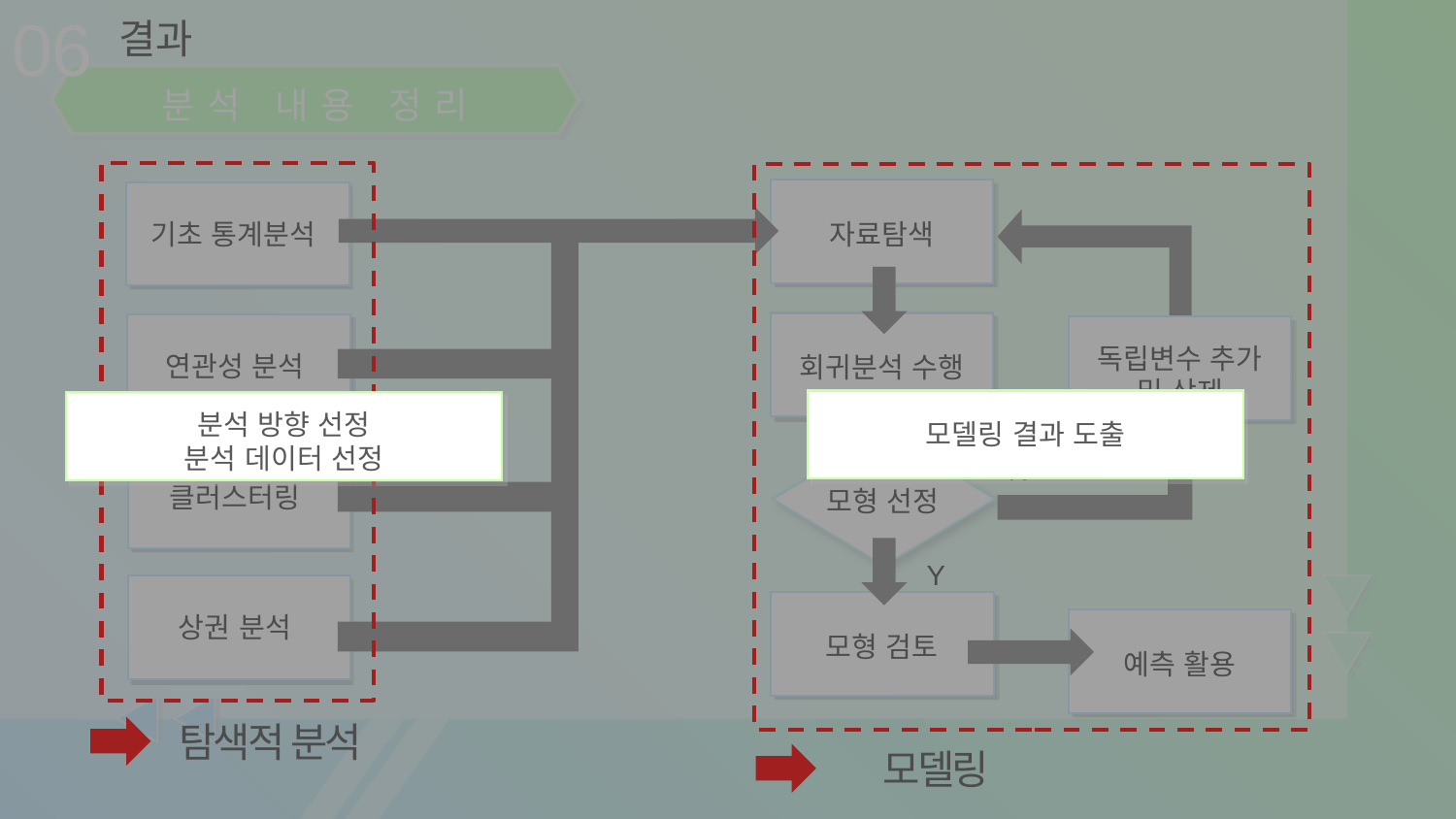

06
결과
분석 내용 정리

자료탐색

독립변수 추가
및 삭제
회귀분석 수행

모형 선정

모형 검토

예측 활용

기초 통계분석

연관성 분석

분석 방향 선정
분석 데이터 선정
모델링 결과 도출

N
클러스터링

Y

상권 분석

탐색적 분석

모델링